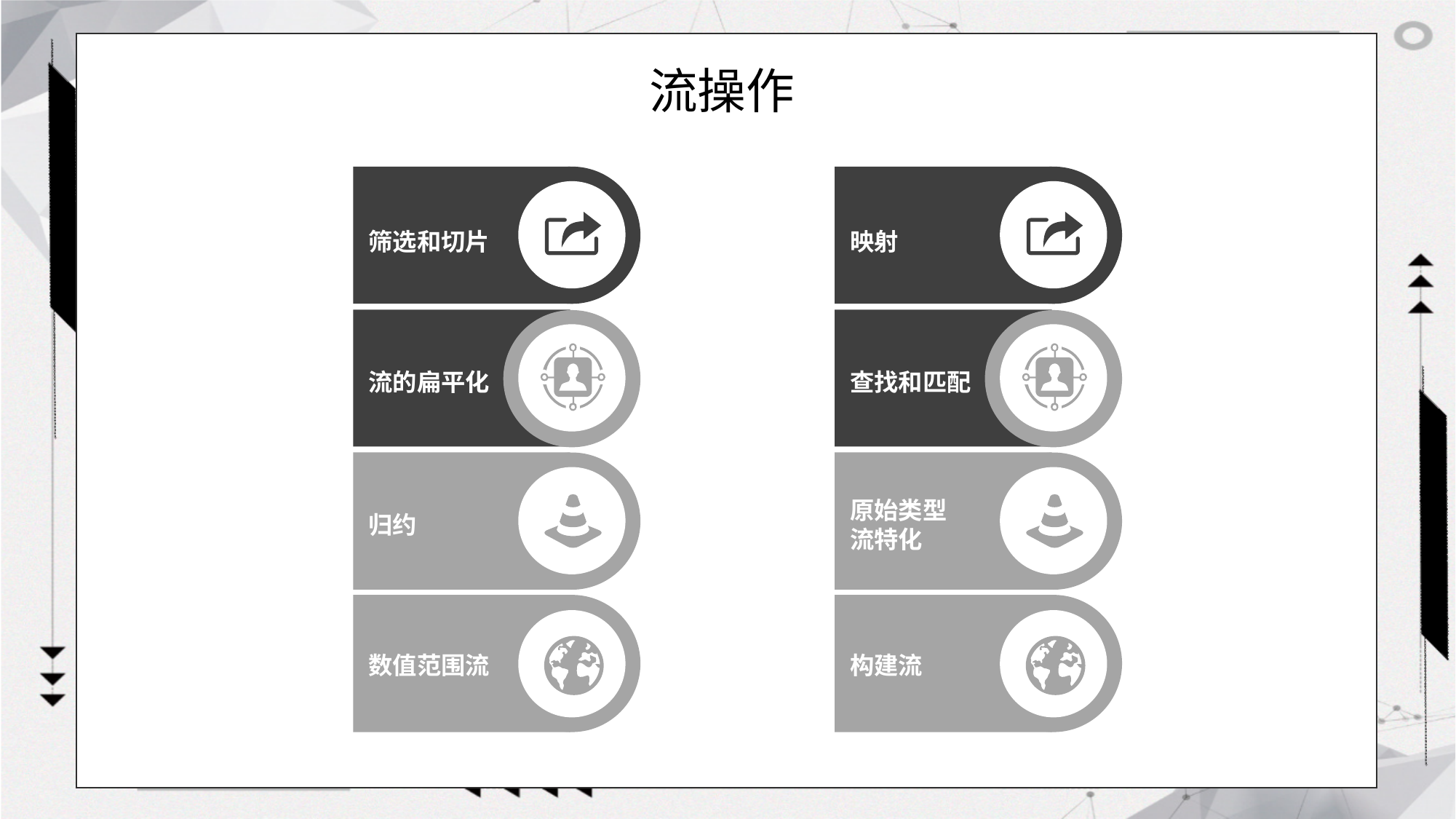

# 流操作

映射

查找和匹配

原始类型
流特化

构建流

筛选和切片

流的扁平化

归约

数值范围流